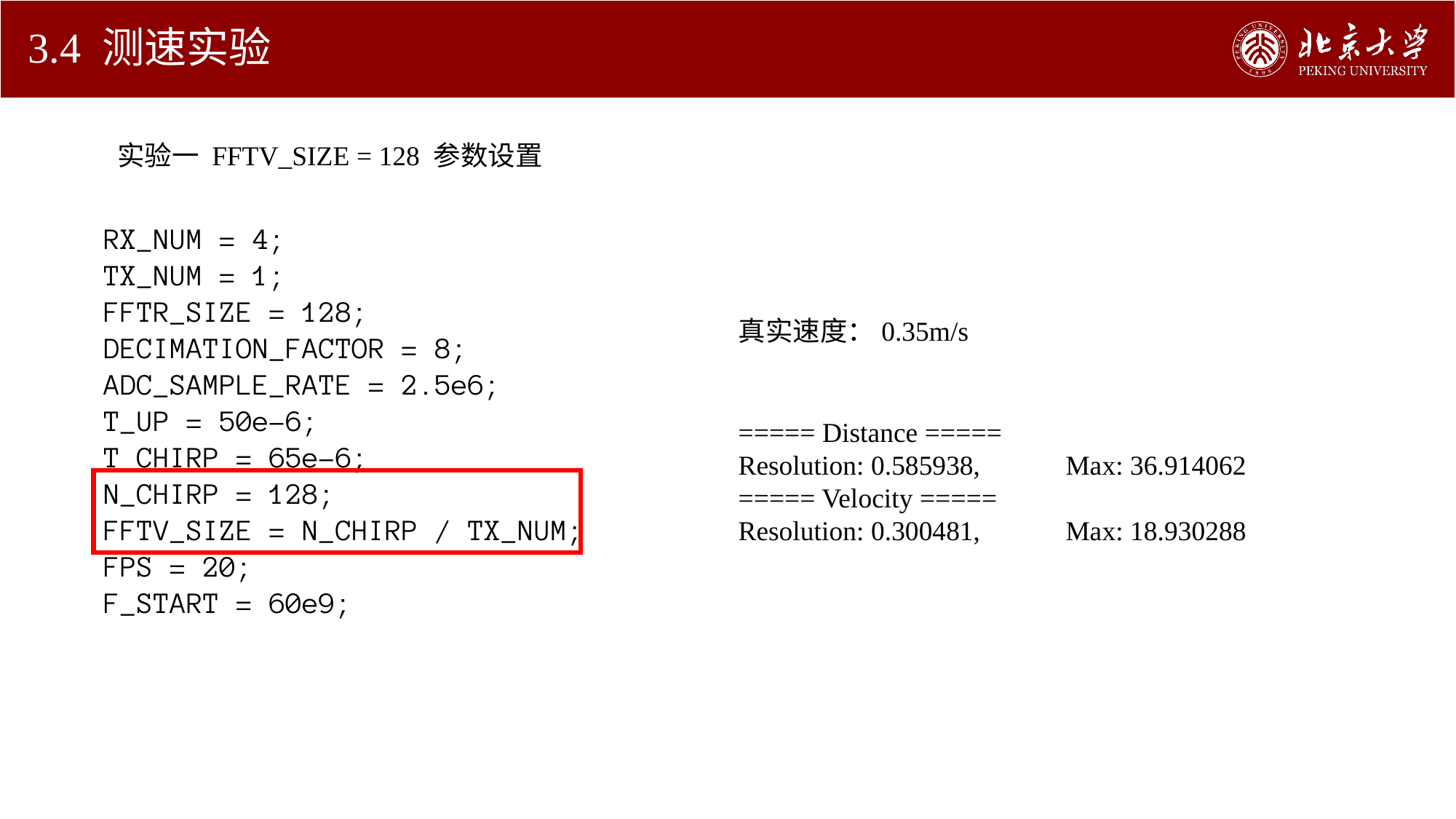

# 3.4 测速实验
实验一 FFTV_SIZE = 128 参数设置
RX_NUM = 4;
TX_NUM = 1;
FFTR_SIZE = 128;
DECIMATION_FACTOR = 8;
ADC_SAMPLE_RATE = 2.5e6;
T_UP = 50e-6;
T_CHIRP = 65e-6;
N_CHIRP = 128;
FFTV_SIZE = N_CHIRP / TX_NUM;
FPS = 20;
F_START = 60e9;
真实速度：0.35m/s
===== Distance =====
Resolution: 0.585938,	Max: 36.914062
===== Velocity =====
Resolution: 0.300481,	Max: 18.930288